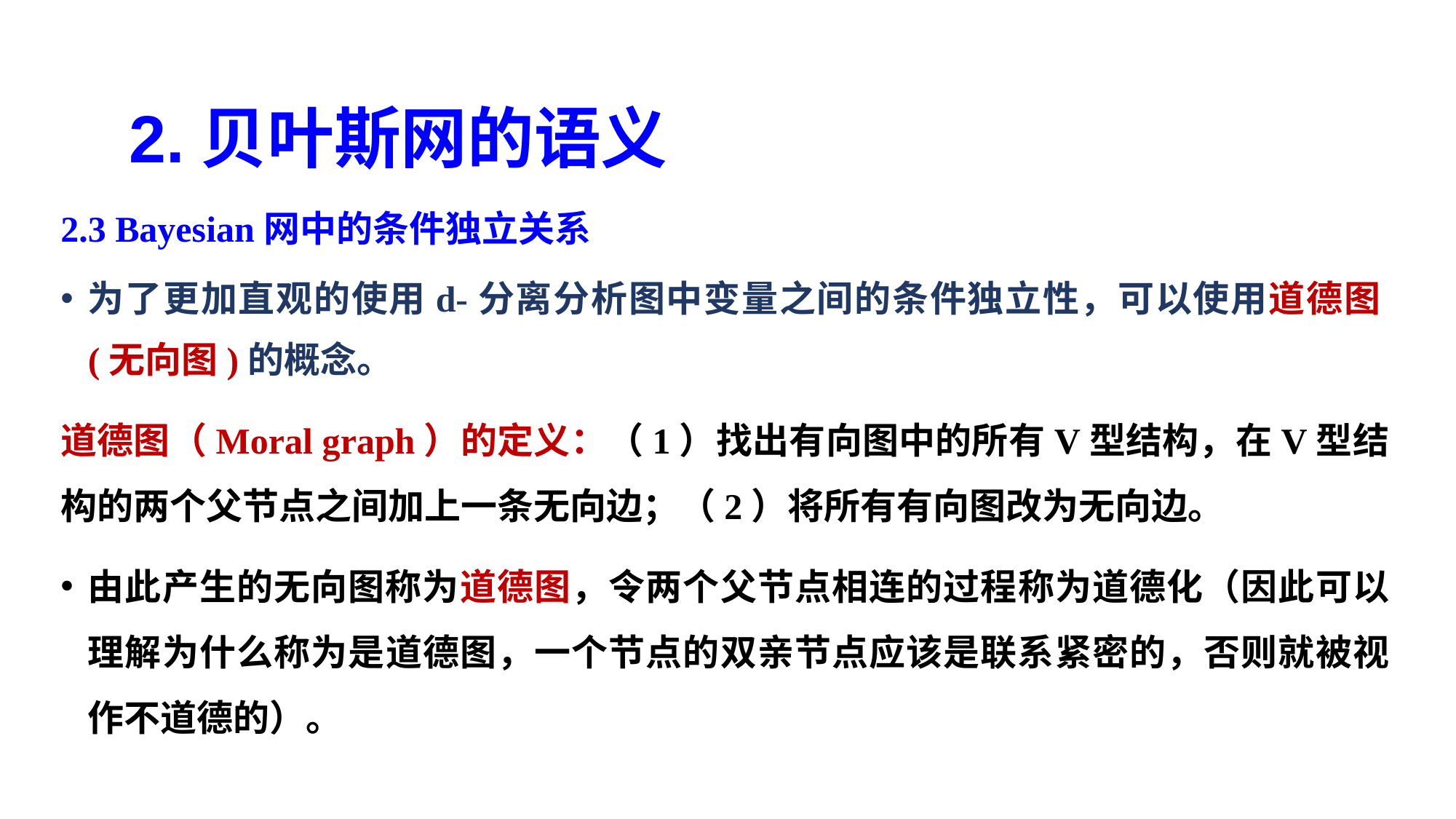

2.贝叶斯网的语义
2.3 Bayesian网中的条件独立关系
为了更加直观的使用d-分离分析图中变量之间的条件独立性，可以使用道德图(无向图)的概念。
道德图（Moral graph）的定义：（1）找出有向图中的所有V型结构，在V型结构的两个父节点之间加上一条无向边；（2）将所有有向图改为无向边。
由此产生的无向图称为道德图，令两个父节点相连的过程称为道德化（因此可以理解为什么称为是道德图，一个节点的双亲节点应该是联系紧密的，否则就被视作不道德的）。